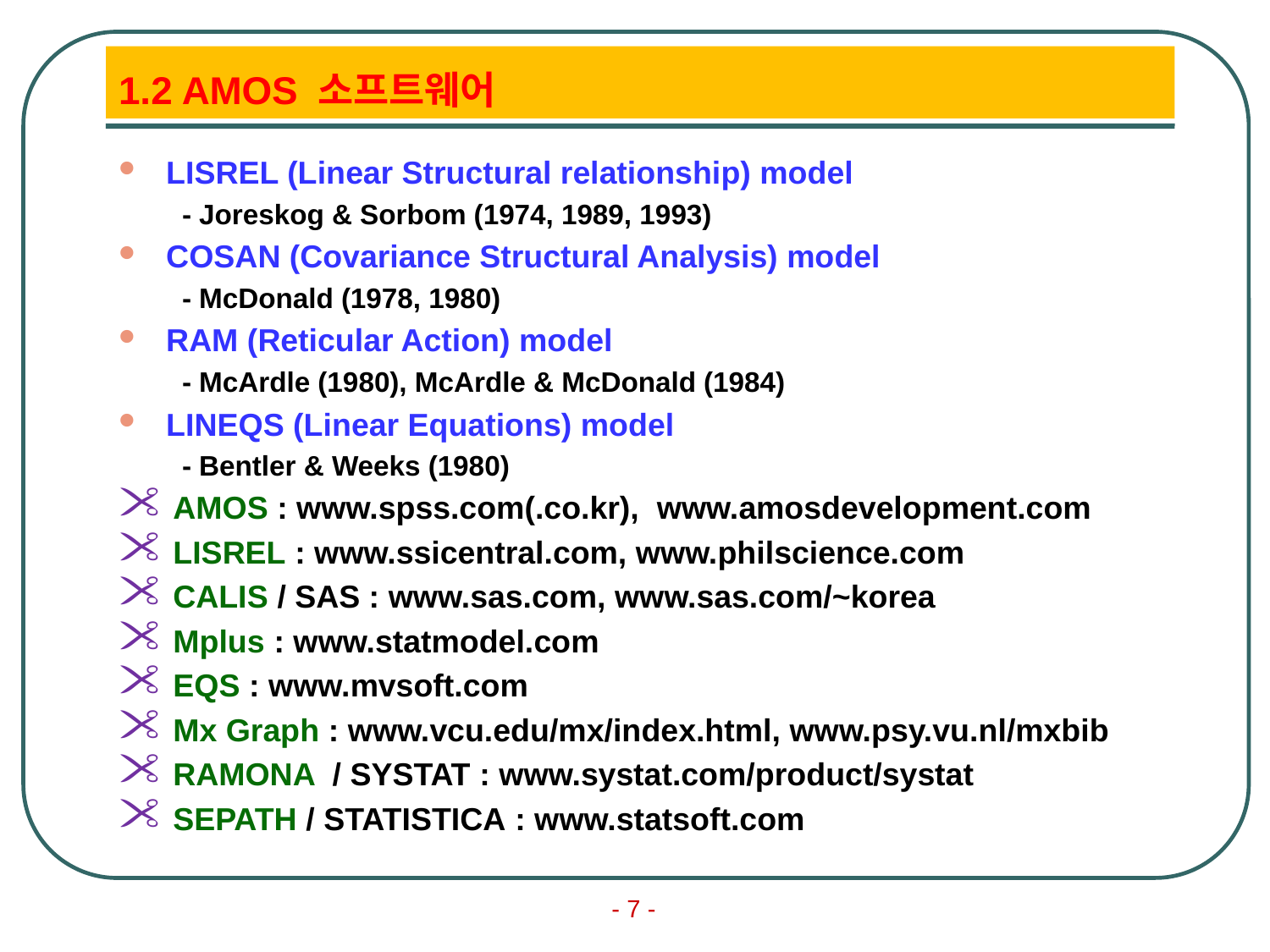

# 1.2 AMOS 소프트웨어
LISREL (Linear Structural relationship) model
- Joreskog & Sorbom (1974, 1989, 1993)
COSAN (Covariance Structural Analysis) model
- McDonald (1978, 1980)
RAM (Reticular Action) model
- McArdle (1980), McArdle & McDonald (1984)
LINEQS (Linear Equations) model
- Bentler & Weeks (1980)
 AMOS : www.spss.com(.co.kr),  www.amosdevelopment.com
 LISREL : www.ssicentral.com, www.philscience.com
 CALIS / SAS : www.sas.com, www.sas.com/~korea
 Mplus : www.statmodel.com
 EQS : www.mvsoft.com
 Mx Graph : www.vcu.edu/mx/index.html, www.psy.vu.nl/mxbib
 RAMONA  / SYSTAT : www.systat.com/product/systat
 SEPATH / STATISTICA : www.statsoft.com
- 7 -